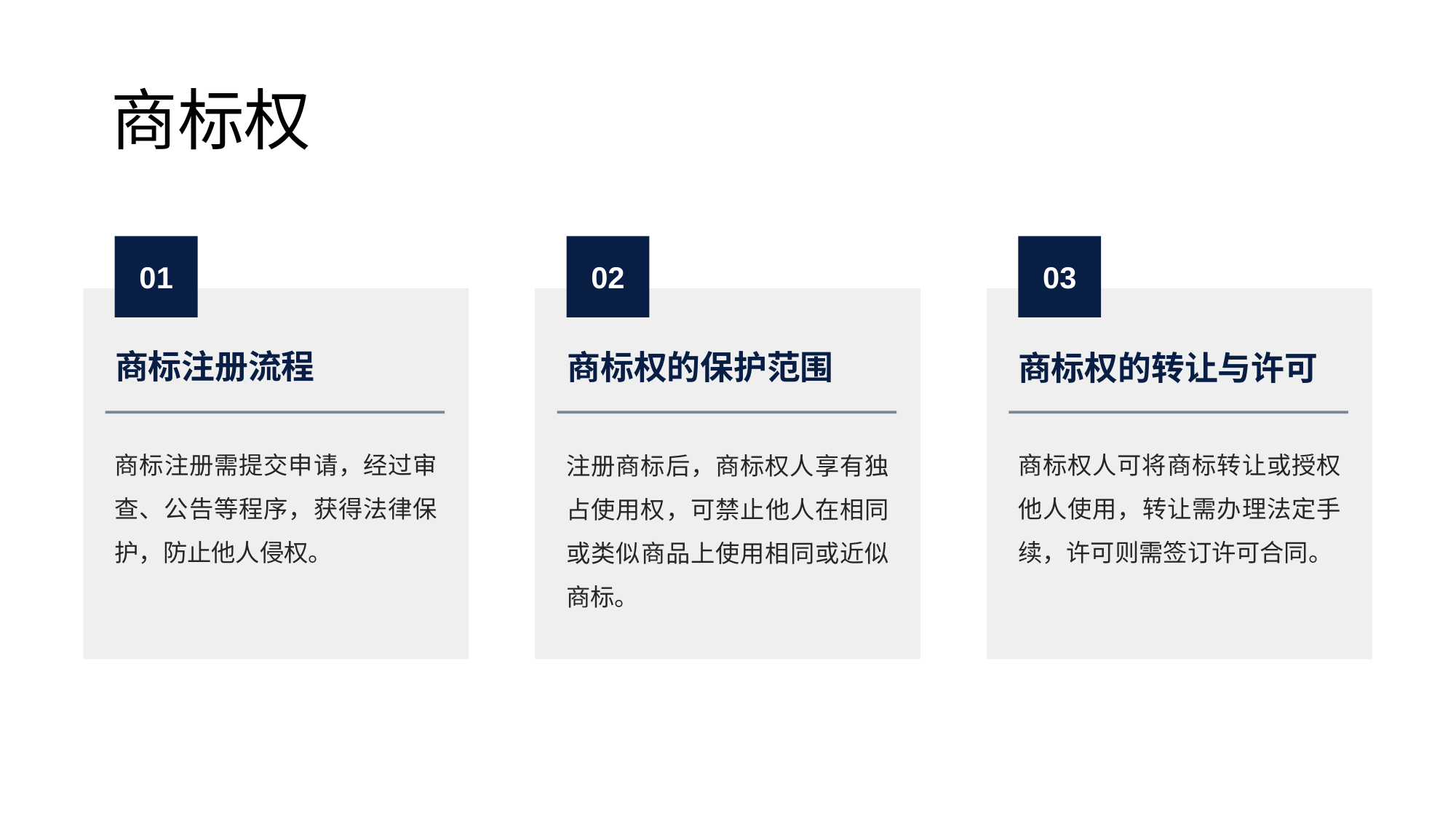

# 商标权
01
02
03

商标注册流程
商标权的保护范围
商标权的转让与许可
商标注册需提交申请，经过审查、公告等程序，获得法律保护，防止他人侵权。
商标权人可将商标转让或授权他人使用，转让需办理法定手续，许可则需签订许可合同。
注册商标后，商标权人享有独占使用权，可禁止他人在相同或类似商品上使用相同或近似商标。